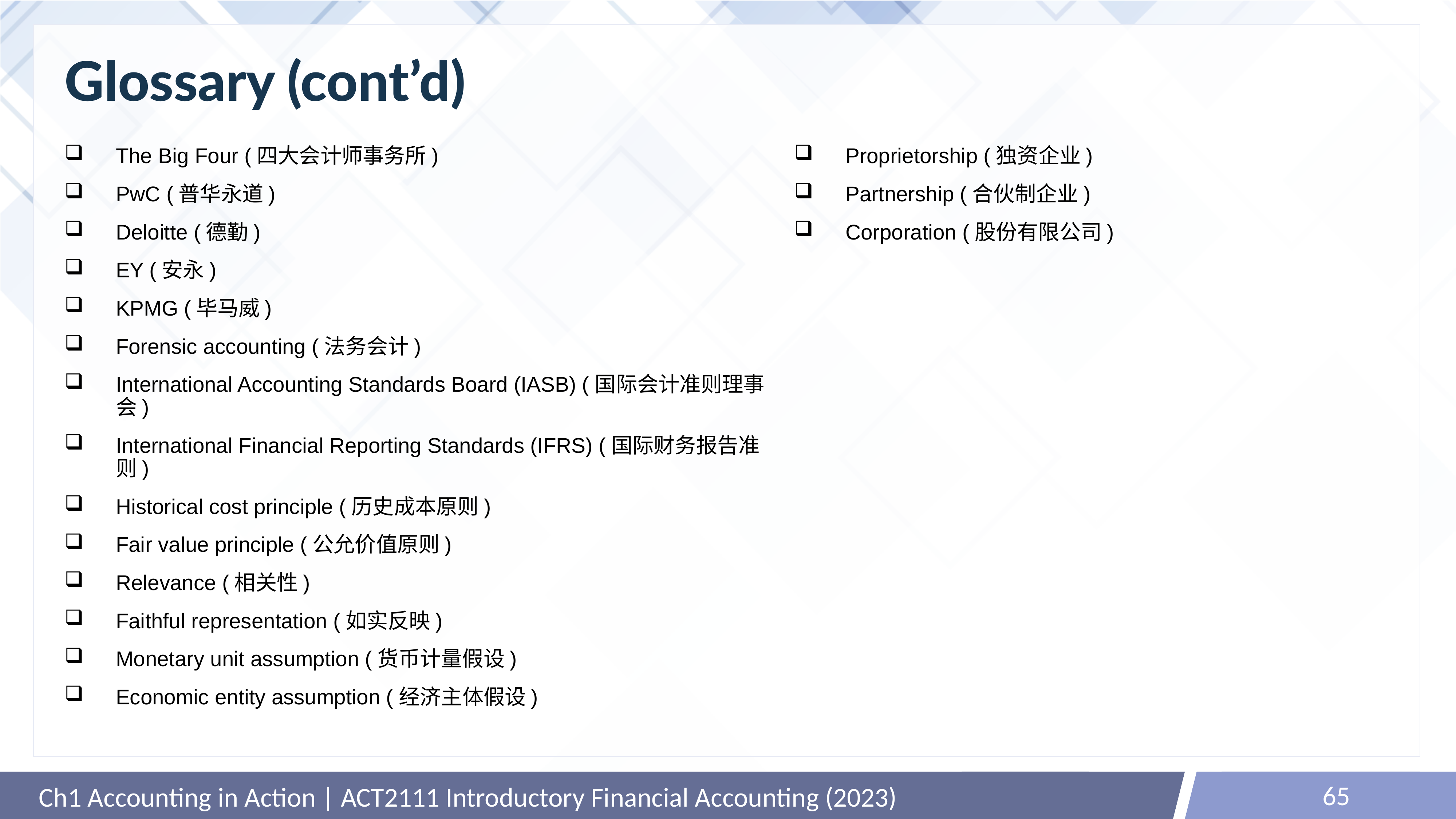

# Glossary (cont’d)
The Big Four (四大会计师事务所)
PwC (普华永道)
Deloitte (德勤)
EY (安永)
KPMG (毕马威)
Forensic accounting (法务会计)
International Accounting Standards Board (IASB) (国际会计准则理事会)
International Financial Reporting Standards (IFRS) (国际财务报告准则)
Historical cost principle (历史成本原则)
Fair value principle (公允价值原则)
Relevance (相关性)
Faithful representation (如实反映)
Monetary unit assumption (货币计量假设)
Economic entity assumption (经济主体假设)
Proprietorship (独资企业)
Partnership (合伙制企业)
Corporation (股份有限公司)
65
Ch1 Accounting in Action | ACT2111 Introductory Financial Accounting (2023)